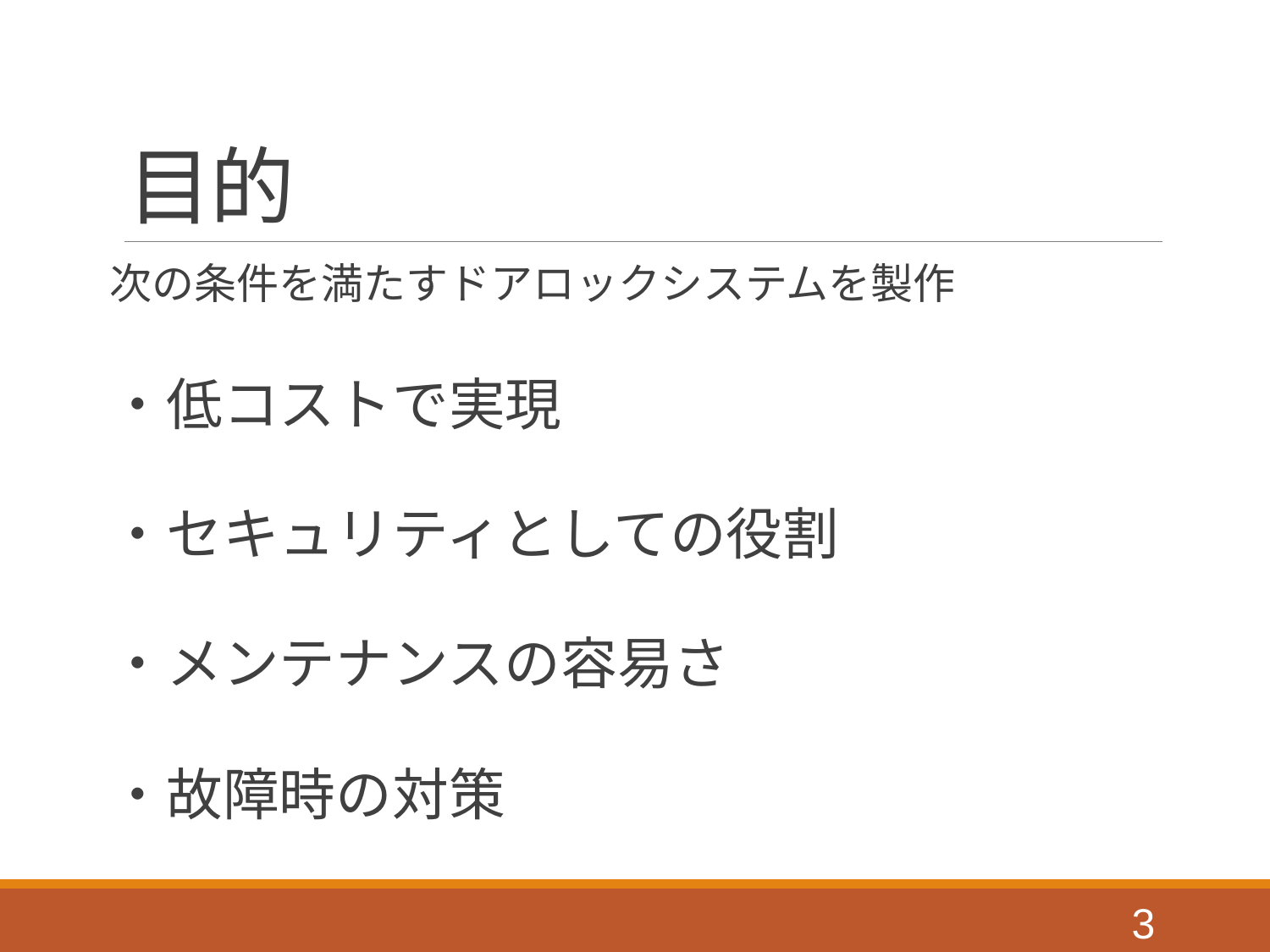

# 目的
次の条件を満たすドアロックシステムを製作

・低コストで実現

・セキュリティとしての役割

・メンテナンスの容易さ

・故障時の対策

3